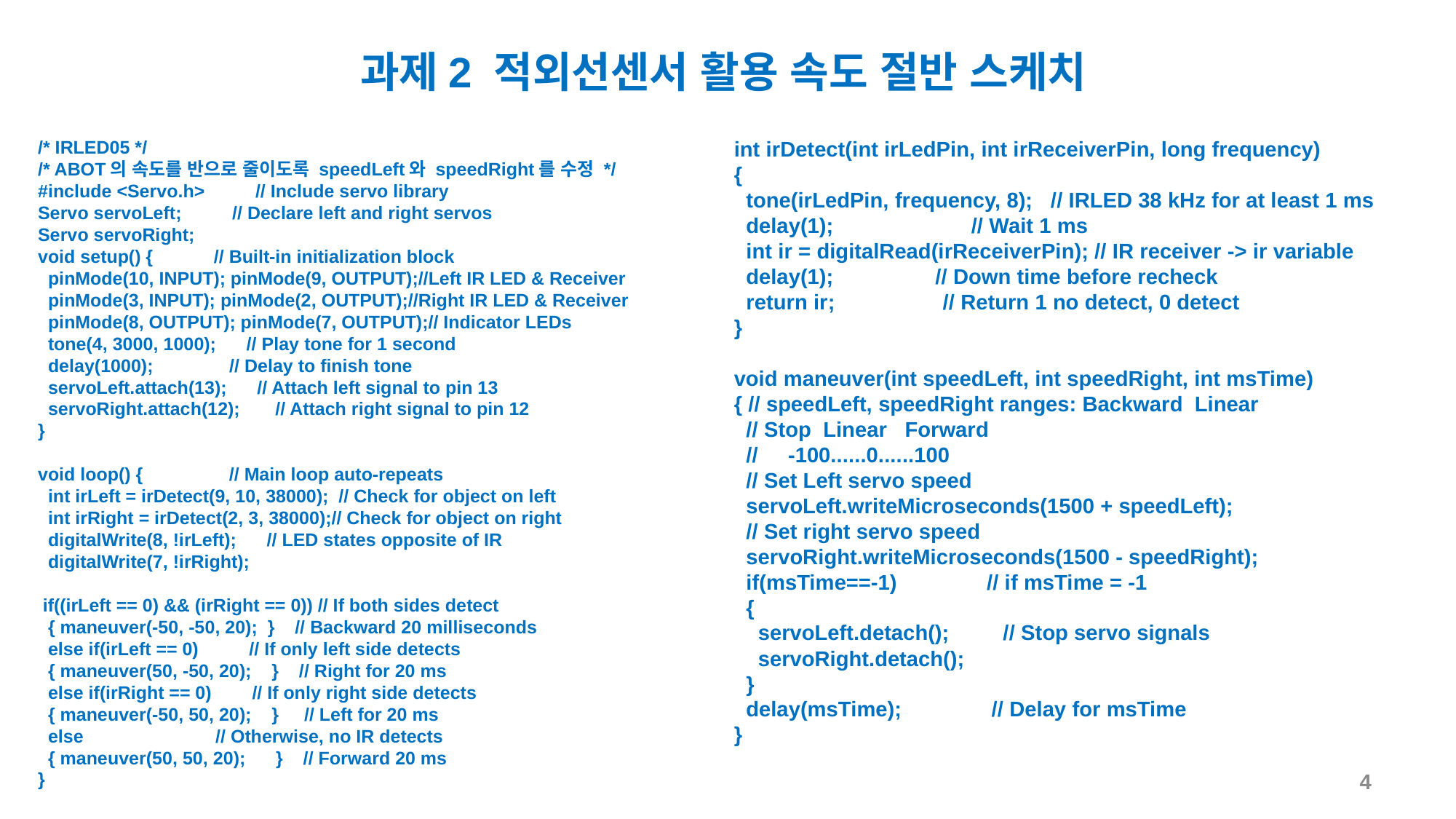

과제2 적외선센서 활용 속도 절반 스케치
/* IRLED05 */
/* ABOT의 속도를 반으로 줄이도록 speedLeft와 speedRight를 수정 */
#include <Servo.h>          // Include servo library
Servo servoLeft;          // Declare left and right servos
Servo servoRight;
void setup() {            // Built-in initialization block
  pinMode(10, INPUT); pinMode(9, OUTPUT);//Left IR LED & Receiver
  pinMode(3, INPUT); pinMode(2, OUTPUT);//Right IR LED & Receiver
  pinMode(8, OUTPUT); pinMode(7, OUTPUT);// Indicator LEDs
  tone(4, 3000, 1000);      // Play tone for 1 second
  delay(1000);               // Delay to finish tone
  servoLeft.attach(13);      // Attach left signal to pin 13
  servoRight.attach(12);       // Attach right signal to pin 12
}

void loop() {                 // Main loop auto-repeats
  int irLeft = irDetect(9, 10, 38000);  // Check for object on left
  int irRight = irDetect(2, 3, 38000);// Check for object on right
  digitalWrite(8, !irLeft);      // LED states opposite of IR
  digitalWrite(7, !irRight);

 if((irLeft == 0) && (irRight == 0)) // If both sides detect
  { maneuver(-50, -50, 20);  }    // Backward 20 milliseconds
  else if(irLeft == 0)          // If only left side detects
  { maneuver(50, -50, 20);    }    // Right for 20 ms
  else if(irRight == 0)        // If only right side detects
  { maneuver(-50, 50, 20);    }     // Left for 20 ms
  else                          // Otherwise, no IR detects
  { maneuver(50, 50, 20);      }    // Forward 20 ms
}
int irDetect(int irLedPin, int irReceiverPin, long frequency)
{
  tone(irLedPin, frequency, 8);   // IRLED 38 kHz for at least 1 ms
  delay(1);                       // Wait 1 ms
  int ir = digitalRead(irReceiverPin); // IR receiver -> ir variable
  delay(1);                 // Down time before recheck
  return ir;                  // Return 1 no detect, 0 detect
}

void maneuver(int speedLeft, int speedRight, int msTime)
{ // speedLeft, speedRight ranges: Backward  Linear
  // Stop  Linear   Forward
  //     -100......0......100
  // Set Left servo speed
  servoLeft.writeMicroseconds(1500 + speedLeft);
  // Set right servo speed
  servoRight.writeMicroseconds(1500 - speedRight);
  if(msTime==-1)               // if msTime = -1
  {
    servoLeft.detach();         // Stop servo signals
    servoRight.detach();
  }
  delay(msTime);               // Delay for msTime
}
4